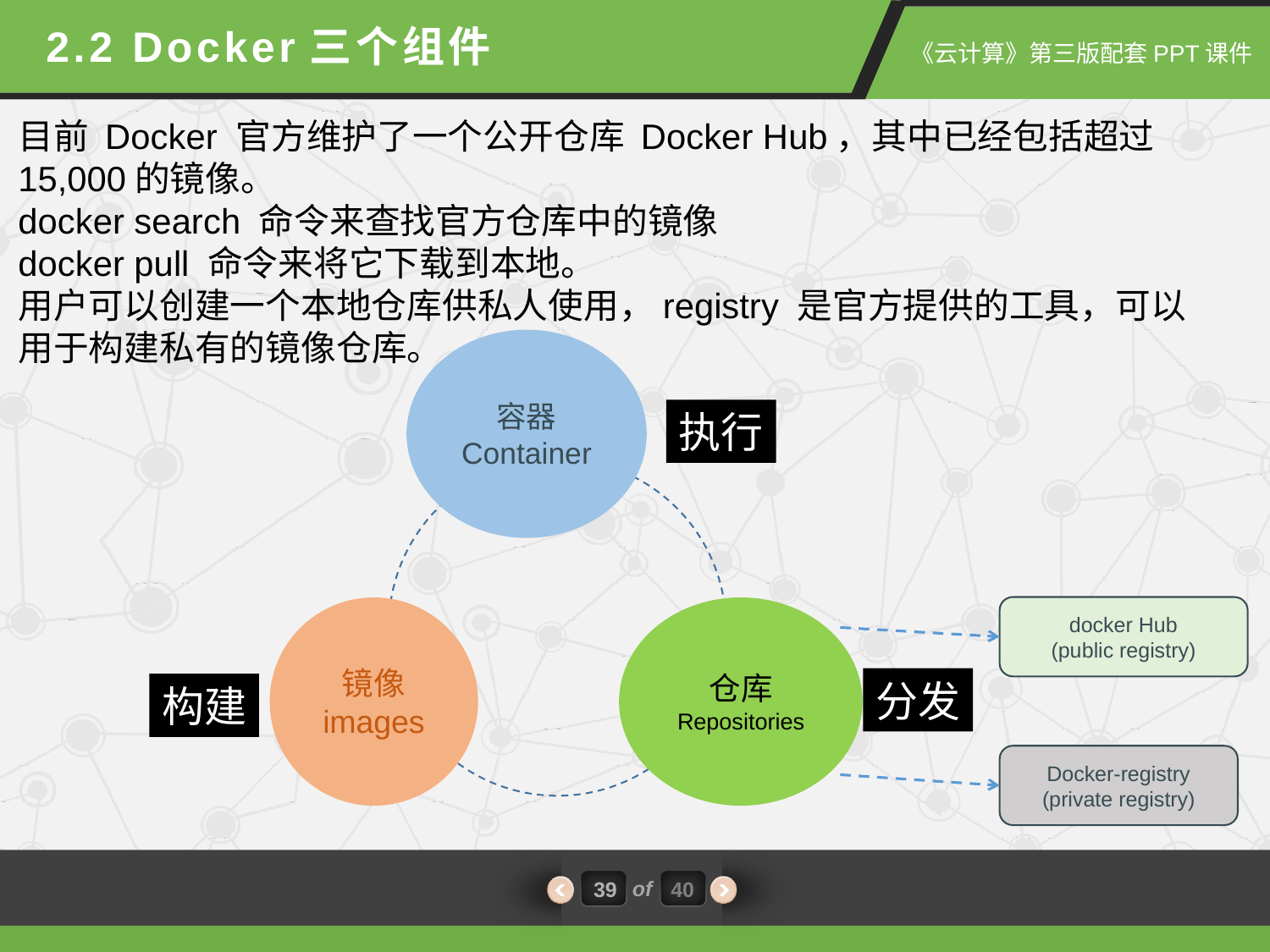

2.2 Docker三个组件
目前 Docker 官方维护了一个公开仓库 Docker Hub，其中已经包括超过 15,000的镜像。
docker search 命令来查找官方仓库中的镜像
docker pull 命令来将它下载到本地。
用户可以创建一个本地仓库供私人使用，registry 是官方提供的工具，可以用于构建私有的镜像仓库。
容器
Container
执行

镜像
images
仓库
Repositories
分发
构建
docker Hub
(public registry)
Docker-registry
(private registry)
39